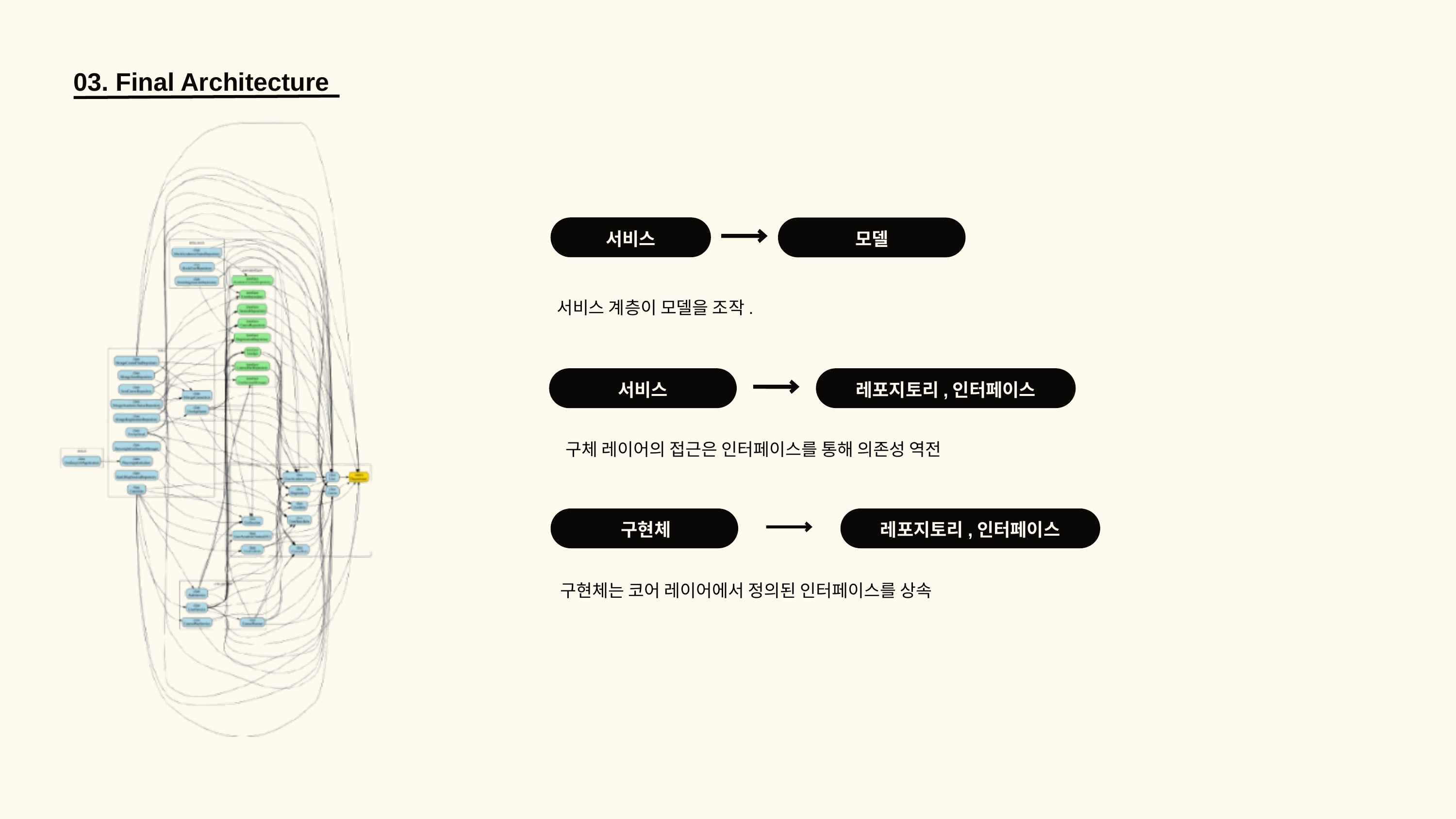

03. Final Architecture

서비스
모델

서비스 계층이 모델을 조작.

서비스
레포지토리,인터페이스

구체 레이어의 접근은 인터페이스를 통해 의존성 역전

구현체

레포지토리,인터페이스

구현체는 코어 레이어에서 정의된 인터페이스를 상속